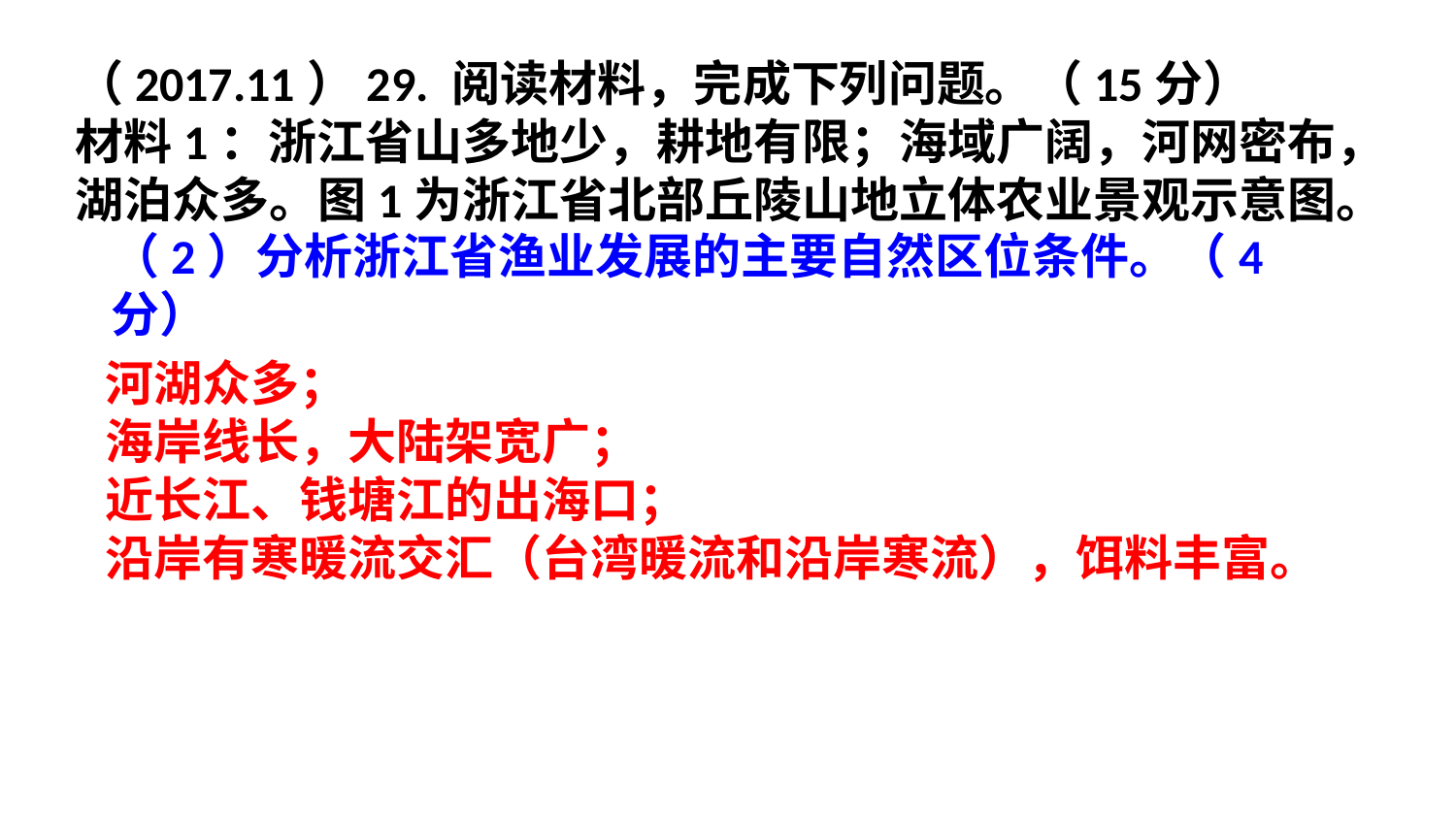

（2017.11）29. 阅读材料，完成下列问题。（15分）
材料1：浙江省山多地少，耕地有限；海域广阔，河网密布，湖泊众多。图1为浙江省北部丘陵山地立体农业景观示意图。
（2）分析浙江省渔业发展的主要自然区位条件。（4分）

河湖众多；
海岸线长，大陆架宽广；
近长江、钱塘江的出海口；
沿岸有寒暖流交汇（台湾暖流和沿岸寒流），饵料丰富。